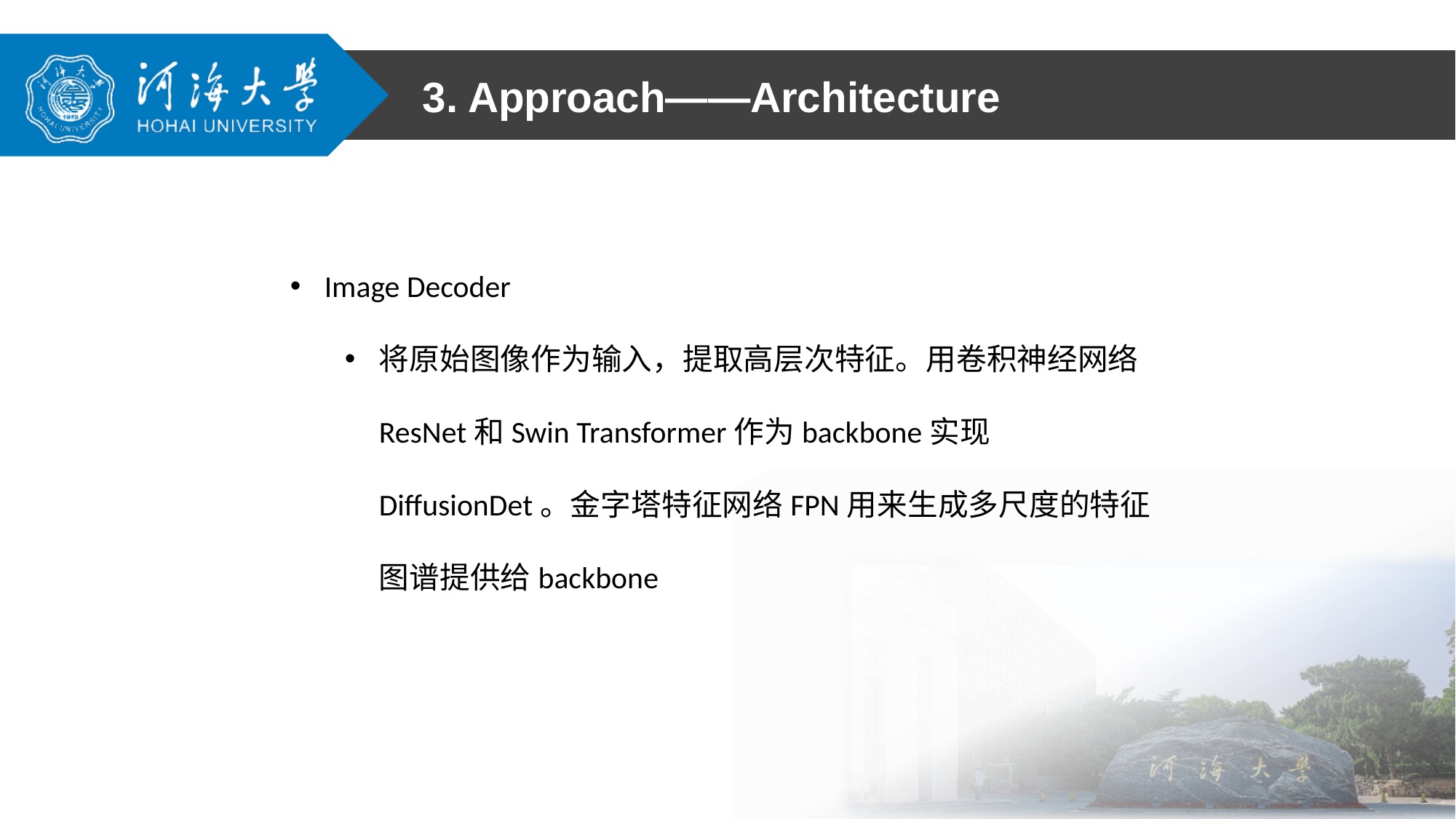

3. Approach——Architecture
Image Decoder
将原始图像作为输入，提取高层次特征。用卷积神经网络ResNet和Swin Transformer作为backbone实现DiffusionDet。金字塔特征网络FPN用来生成多尺度的特征图谱提供给backbone